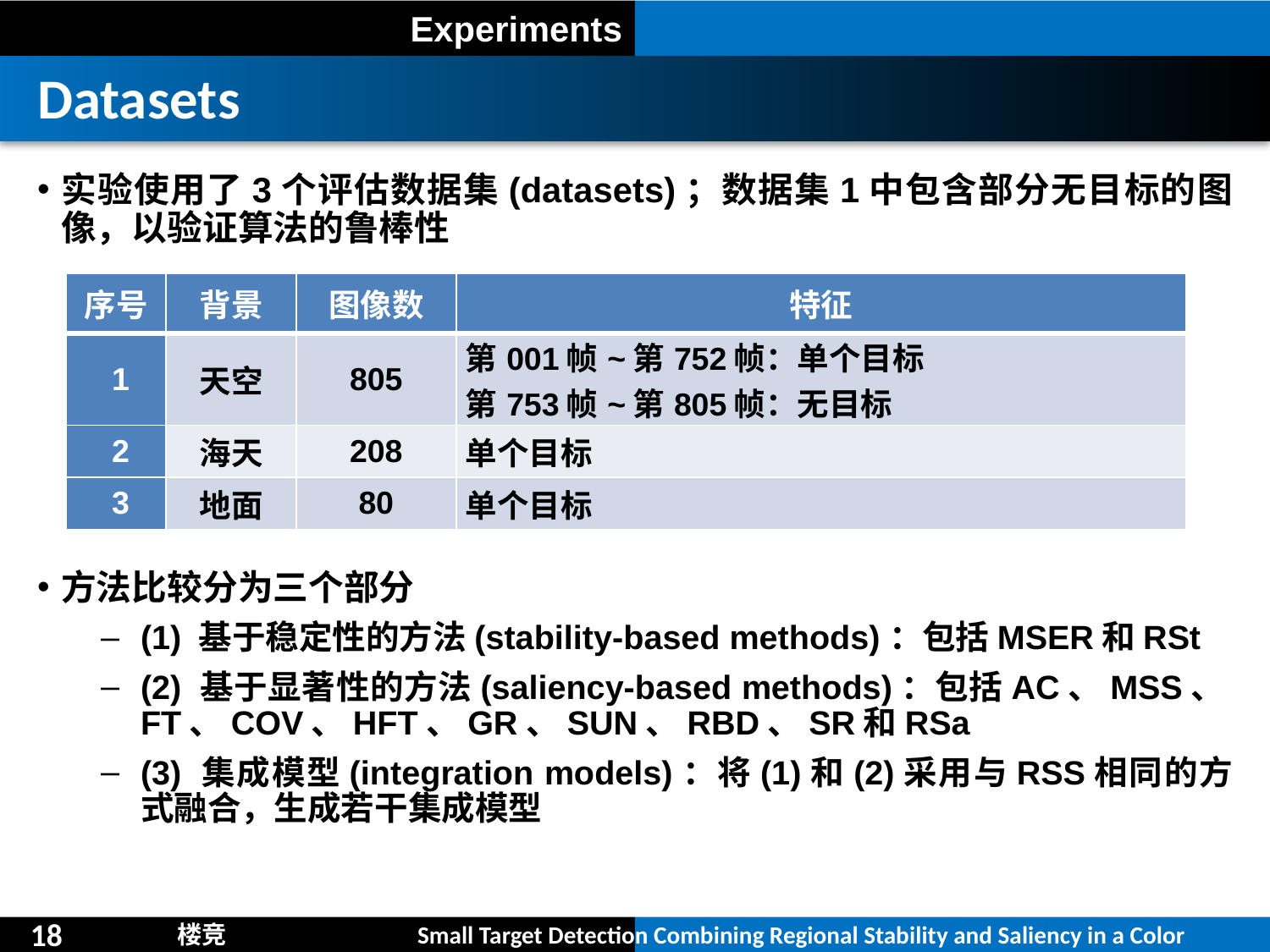

Experiments
Datasets
实验使用了3个评估数据集(datasets)；数据集1中包含部分无目标的图像，以验证算法的鲁棒性

方法比较分为三个部分
(1) 基于稳定性的方法(stability-based methods)：包括MSER和RSt
(2) 基于显著性的方法(saliency-based methods)：包括AC、MSS、FT、COV、HFT、GR、SUN、RBD、SR和RSa
(3) 集成模型(integration models)：将(1)和(2)采用与RSS相同的方式融合，生成若干集成模型
| 序号 | 背景 | 图像数 | 特征 |
| --- | --- | --- | --- |
| 1 | 天空 | 805 | 第001帧~第752帧：单个目标 第753帧~第805帧：无目标 |
| 2 | 海天 | 208 | 单个目标 |
| 3 | 地面 | 80 | 单个目标 |